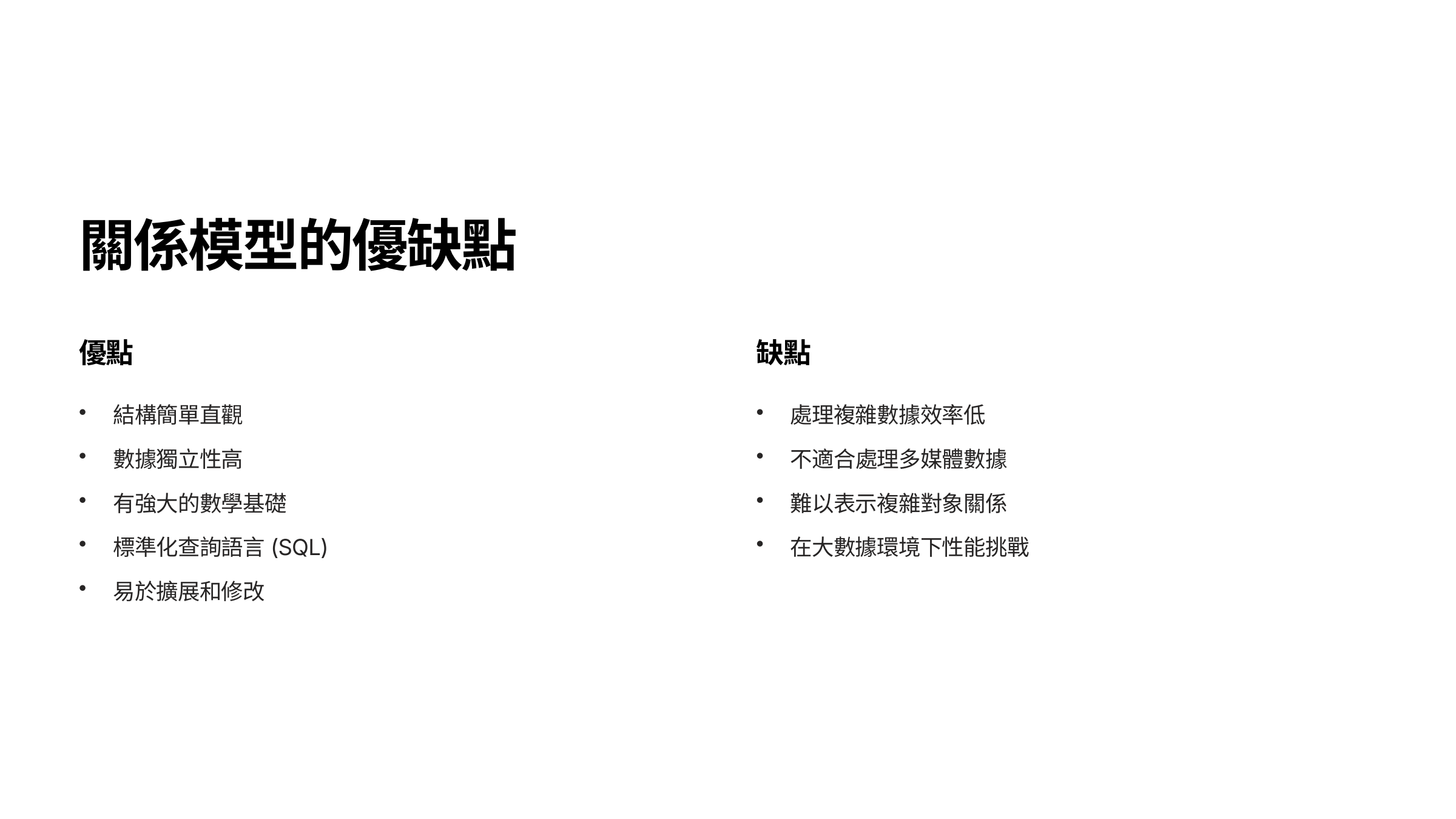

關係模型的優缺點
優點
缺點
結構簡單直觀
處理複雜數據效率低
數據獨立性高
不適合處理多媒體數據
有強大的數學基礎
難以表示複雜對象關係
標準化查詢語言(SQL)
在大數據環境下性能挑戰
易於擴展和修改